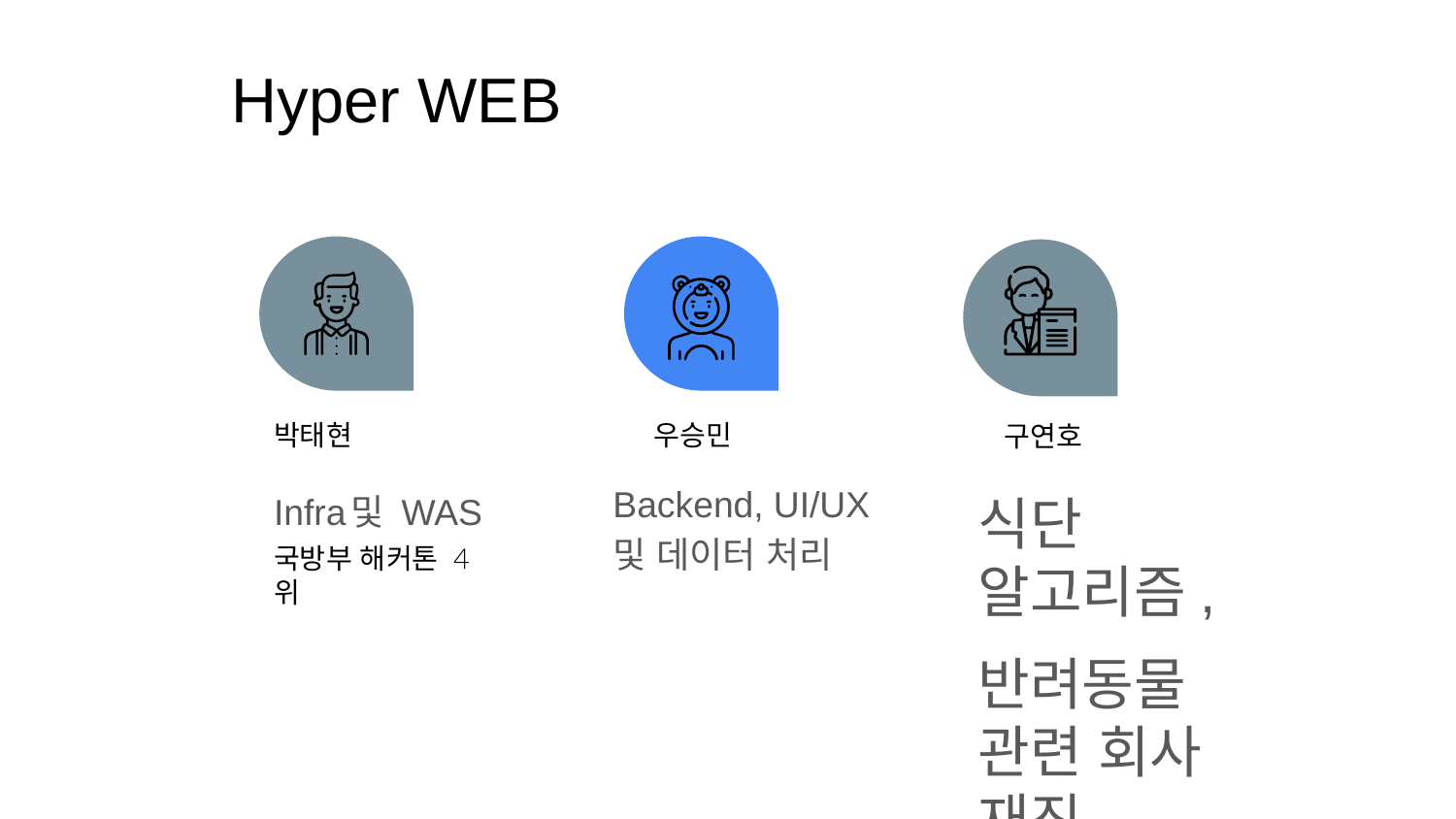

Hyper WEB

우승민
박태현
구연호
Infra및 WAS
Backend, UI/UX및 데이터 처리
식단 알고리즘,
반려동물 관련 회사 재직

국방부 해커톤 4위